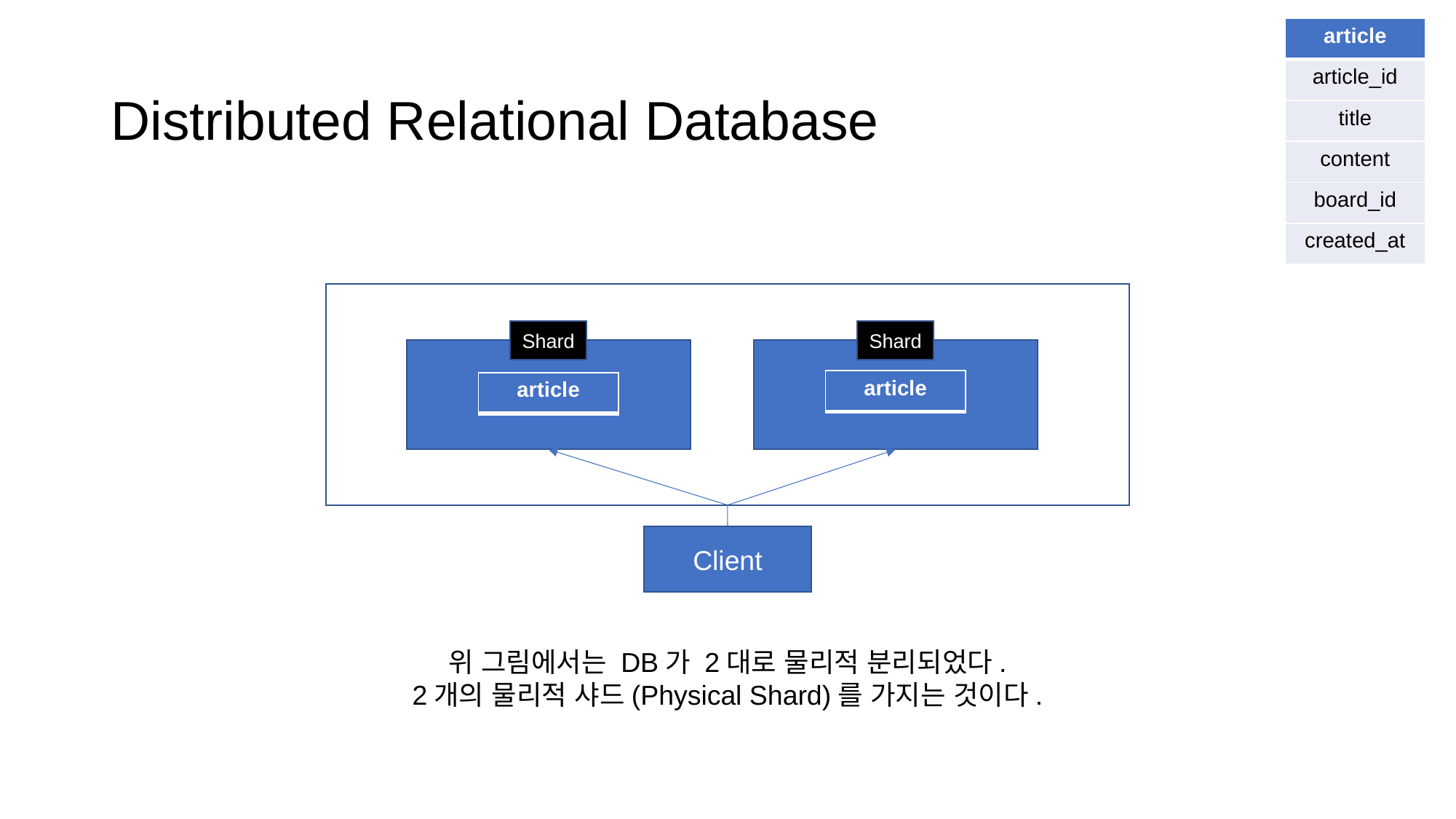

| article |
| --- |
| article\_id |
| title |
| content |
| board\_id |
| created\_at |
# Distributed Relational Database

Shard
Shard

| article |
| --- |
| article |
| --- |
Client
위 그림에서는 DB가 2대로 물리적 분리되었다.
2개의 물리적 샤드(Physical Shard)를 가지는 것이다.